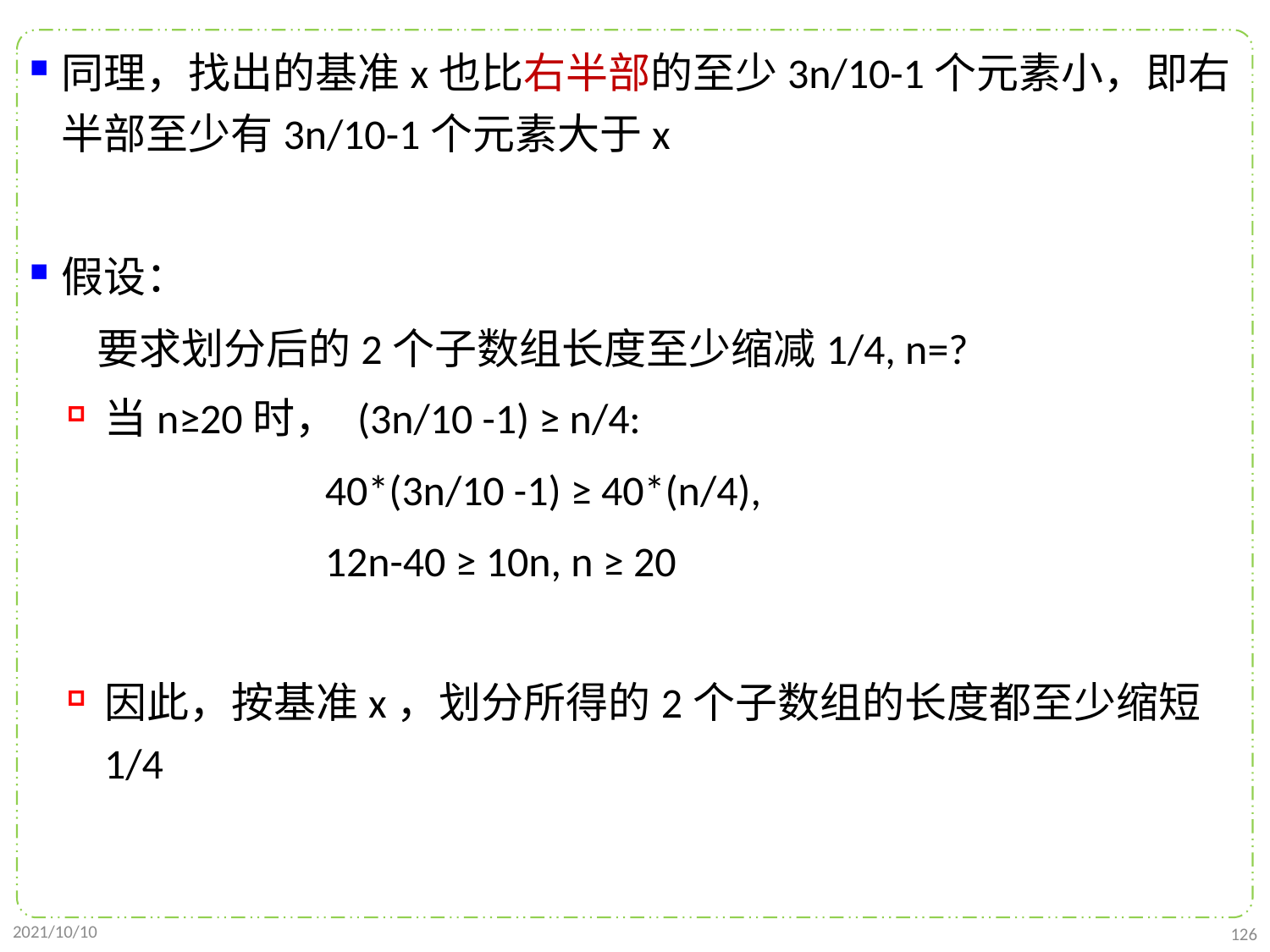

同理，找出的基准x也比右半部的至少3n/10-1个元素小，即右半部至少有3n/10-1个元素大于x

假设：
      要求划分后的2个子数组长度至少缩减1/4, n=?
当n≥20时， (3n/10 -1) ≥ n/4:
                               40*(3n/10 -1) ≥ 40*(n/4),
                               12n-40 ≥ 10n, n ≥ 20

因此，按基准x，划分所得的2个子数组的长度都至少缩短1/4

2021/10/10
126